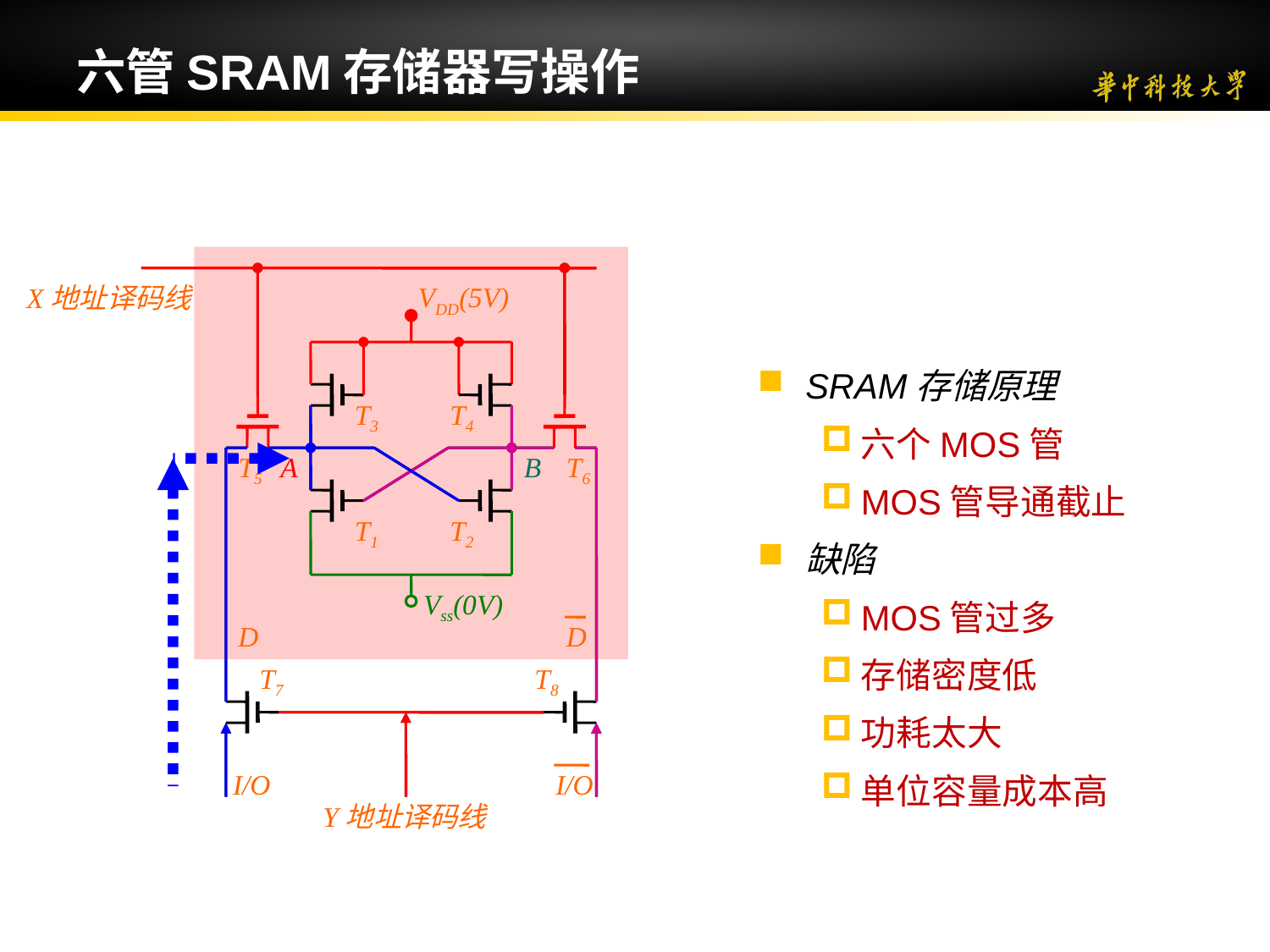

六管SRAM存储器写操作

VDD(5V)
X地址译码线

SRAM存储原理
六个MOS管
MOS管导通截止
缺陷
MOS管过多
存储密度低
功耗太大
单位容量成本高

T3
T4

T5

A

B
T6

T1
T2

Vss(0V)
D
D

T7
T8

I/O
I/O

Y地址译码线